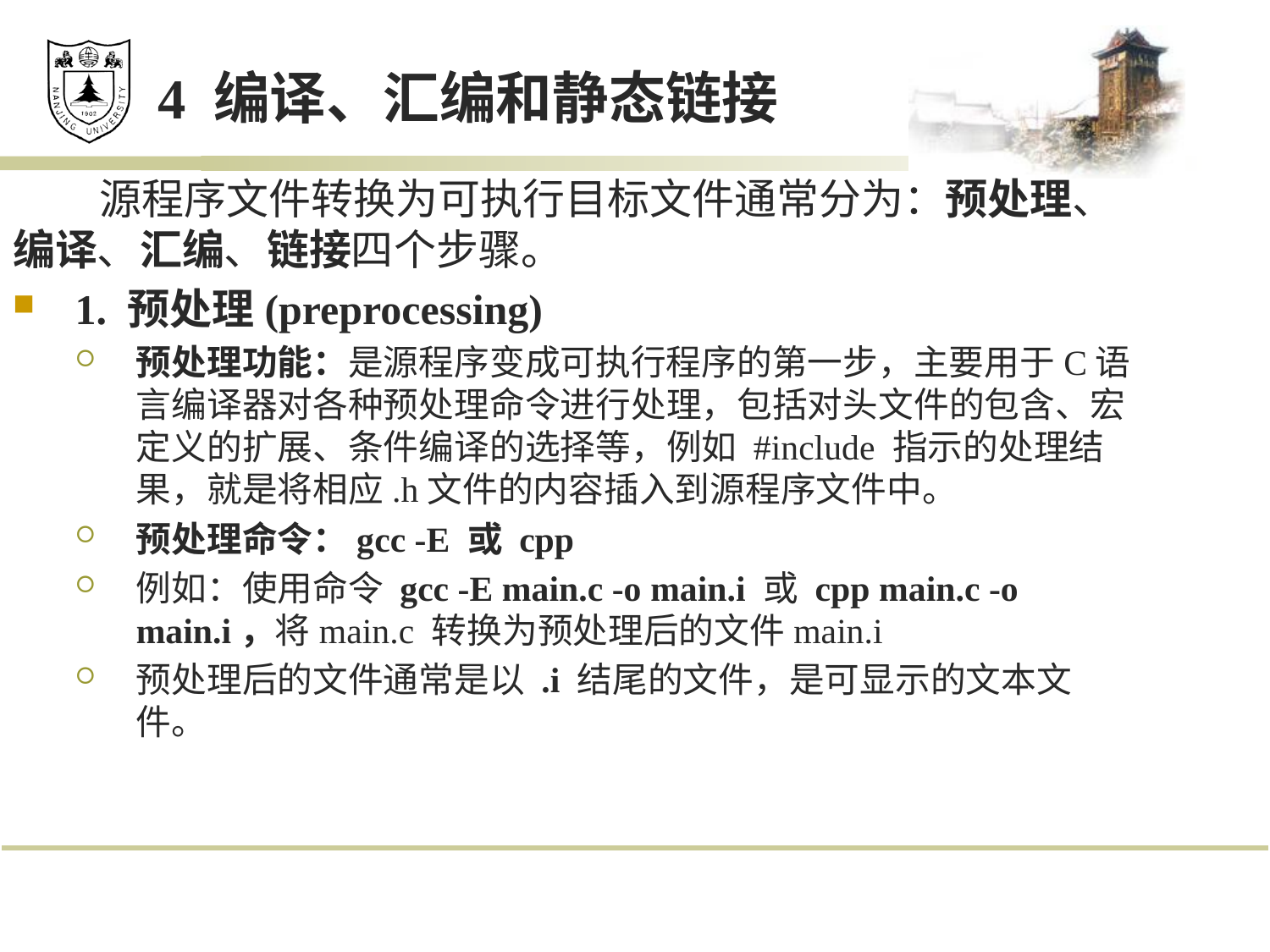

# 4 编译、汇编和静态链接
        源程序文件转换为可执行目标文件通常分为：预处理、编译、汇编、链接四个步骤。
1. 预处理(preprocessing)
预处理功能：是源程序变成可执行程序的第一步，主要用于C语言编译器对各种预处理命令进行处理，包括对头文件的包含、宏定义的扩展、条件编译的选择等，例如 #include 指示的处理结果，就是将相应.h文件的内容插入到源程序文件中。
预处理命令：gcc -E 或 cpp
例如：使用命令 gcc -E main.c -o main.i 或 cpp main.c -o main.i，将main.c 转换为预处理后的文件main.i
预处理后的文件通常是以 .i 结尾的文件，是可显示的文本文件。